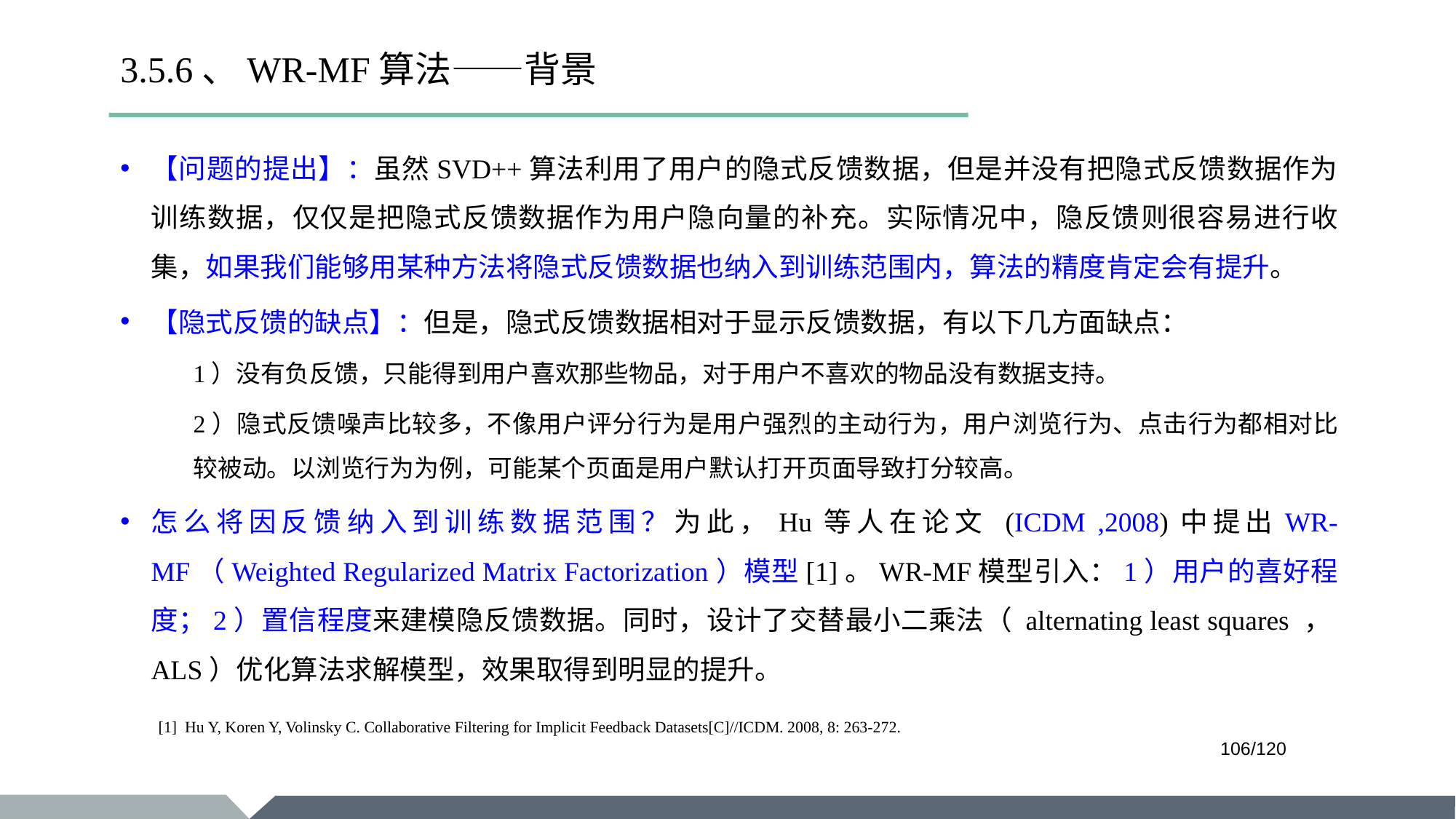

# 3.5.6、WR-MF算法——背景
【问题的提出】：虽然SVD++算法利用了用户的隐式反馈数据，但是并没有把隐式反馈数据作为训练数据，仅仅是把隐式反馈数据作为用户隐向量的补充。实际情况中，隐反馈则很容易进行收集，如果我们能够用某种方法将隐式反馈数据也纳入到训练范围内，算法的精度肯定会有提升。
【隐式反馈的缺点】：但是，隐式反馈数据相对于显示反馈数据，有以下几方面缺点：
1）没有负反馈，只能得到用户喜欢那些物品，对于用户不喜欢的物品没有数据支持。
2）隐式反馈噪声比较多，不像用户评分行为是用户强烈的主动行为，用户浏览行为、点击行为都相对比较被动。以浏览行为为例，可能某个页面是用户默认打开页面导致打分较高。
怎么将因反馈纳入到训练数据范围？为此，Hu等人在论文 (ICDM ,2008)中提出WR-MF（Weighted Regularized Matrix Factorization）模型[1]。WR-MF模型引入：1）用户的喜好程度；2）置信程度来建模隐反馈数据。同时，设计了交替最小二乘法（ alternating least squares ，ALS）优化算法求解模型，效果取得到明显的提升。

[1]  Hu Y, Koren Y, Volinsky C. Collaborative Filtering for Implicit Feedback Datasets[C]//ICDM. 2008, 8: 263-272.
106/120